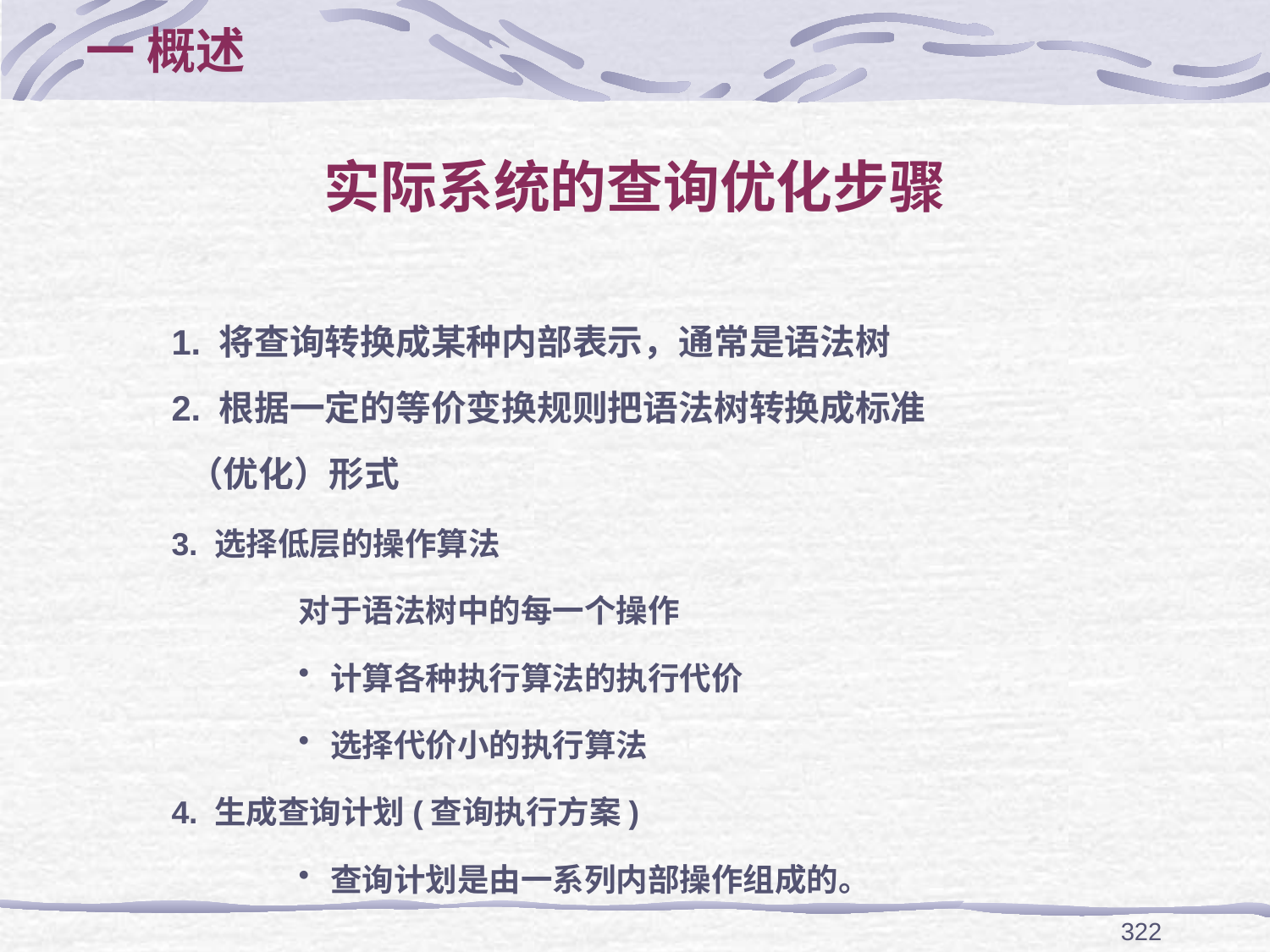

一 概述
# 实际系统的查询优化步骤
1. 将查询转换成某种内部表示，通常是语法树
2. 根据一定的等价变换规则把语法树转换成标准
 （优化）形式
3. 选择低层的操作算法
对于语法树中的每一个操作
计算各种执行算法的执行代价
选择代价小的执行算法
4. 生成查询计划(查询执行方案)
查询计划是由一系列内部操作组成的。
322